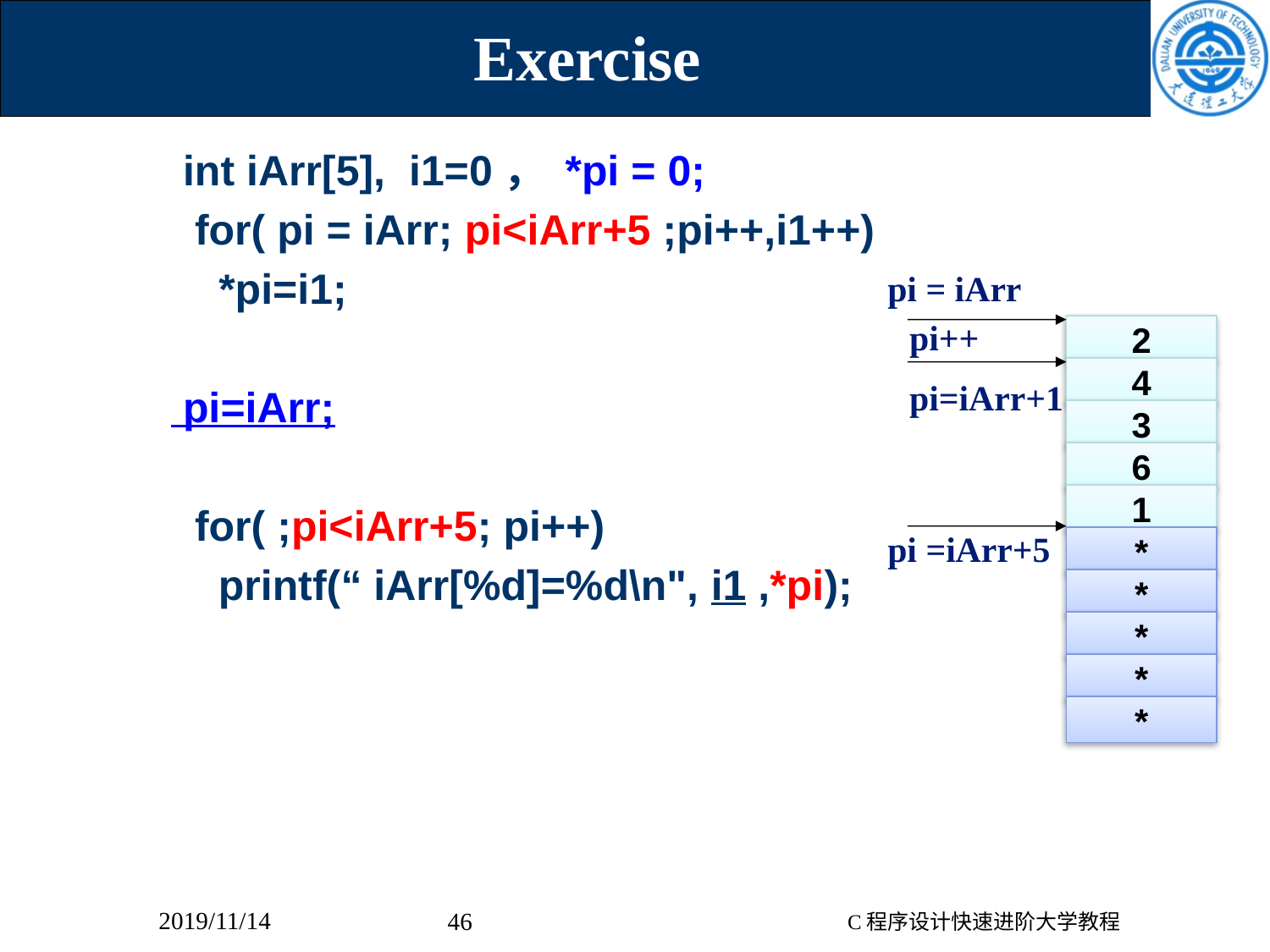

Exercise

 int iArr[5],  i1=0， *pi = 0;
  for( pi = iArr; pi<iArr+5 ;pi++,i1++)
	*pi=i1;

 pi=iArr;

  for( ;pi<iArr+5; pi++)
    printf(“ iArr[%d]=%d\n", i1 ,*pi);

pi = iArr
pi++
pi=iArr+1
2

4

3

6
1
pi =iArr+5

*
*
*
*
*
2019/11/14
46
C程序设计快速进阶大学教程